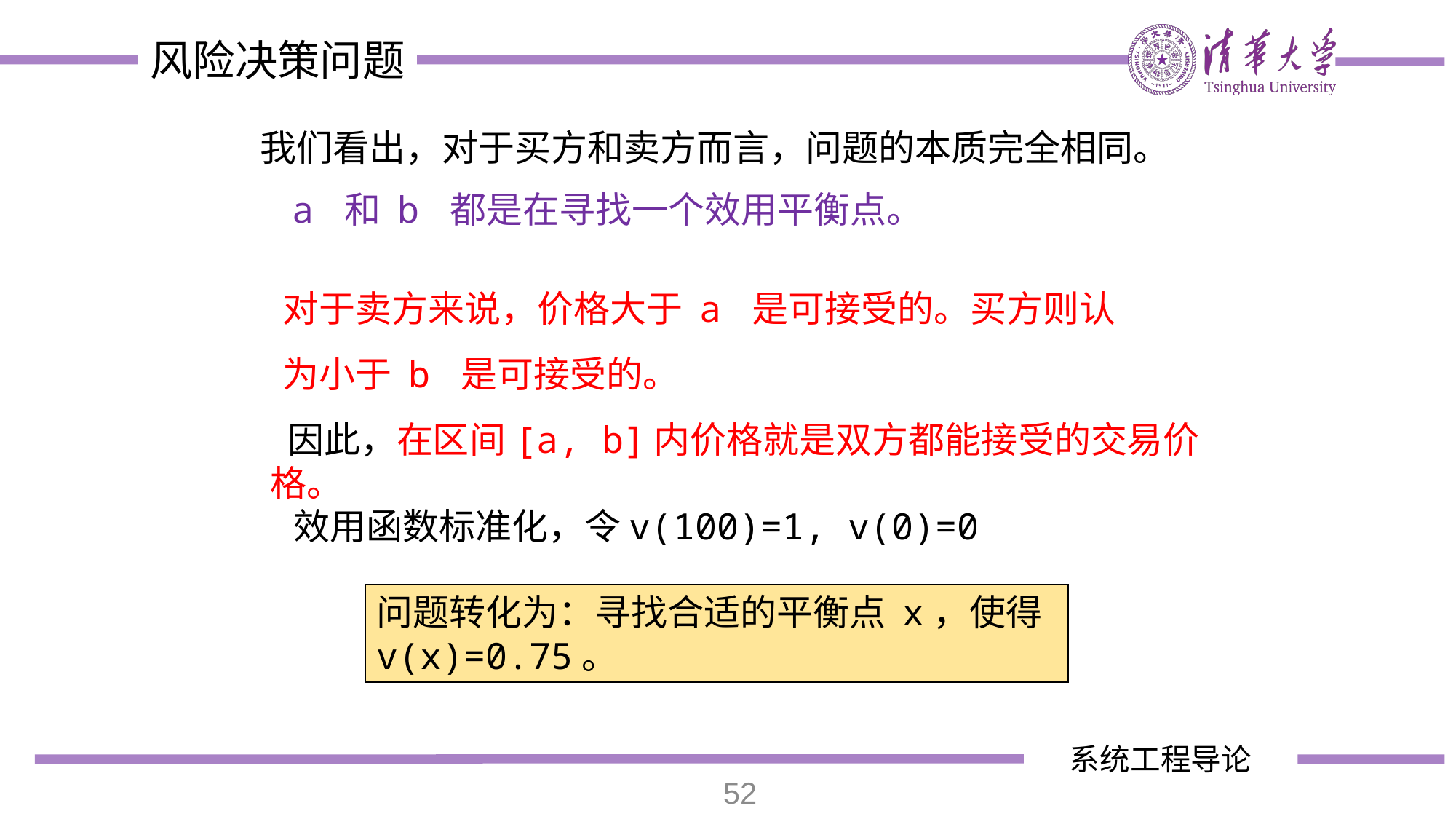

我们看出，对于买方和卖方而言，问题的本质完全相同。
   a 和 b 都是在寻找一个效用平衡点。
对于卖方来说，价格大于 a 是可接受的。买方则认为小于 b 是可接受的。
 因此，在区间[a, b]内价格就是双方都能接受的交易价格。
效用函数标准化，令v(100)=1, v(0)=0
问题转化为：寻找合适的平衡点 x，使得 v(x)=0.75。